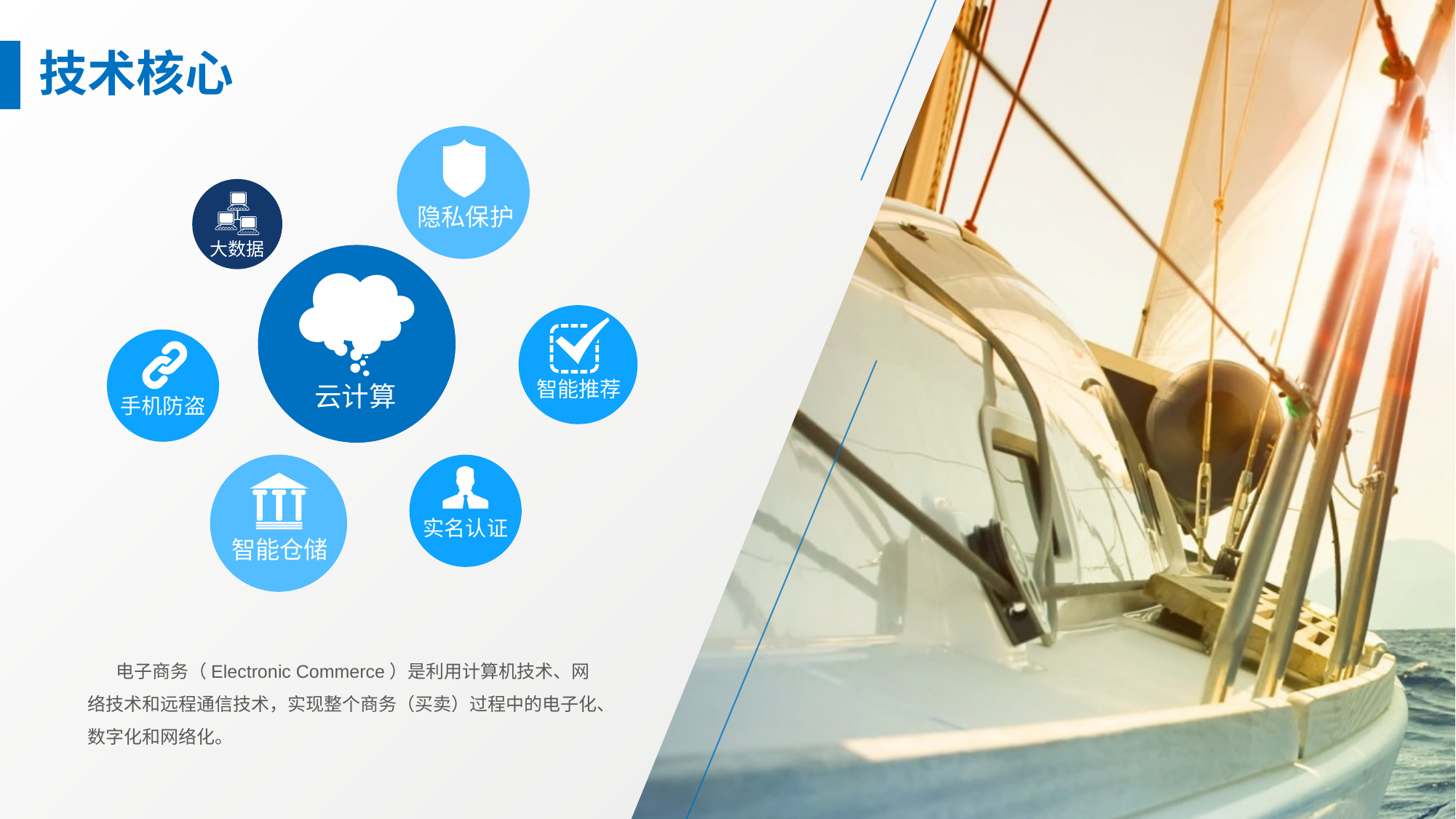

技术核心

隐私保护

大数据

云计算

智能推荐

手机防盗

实名认证

智能仓储
      电子商务（Electronic Commerce）是利用计算机技术、网络技术和远程通信技术，实现整个商务（买卖）过程中的电子化、数字化和网络化。